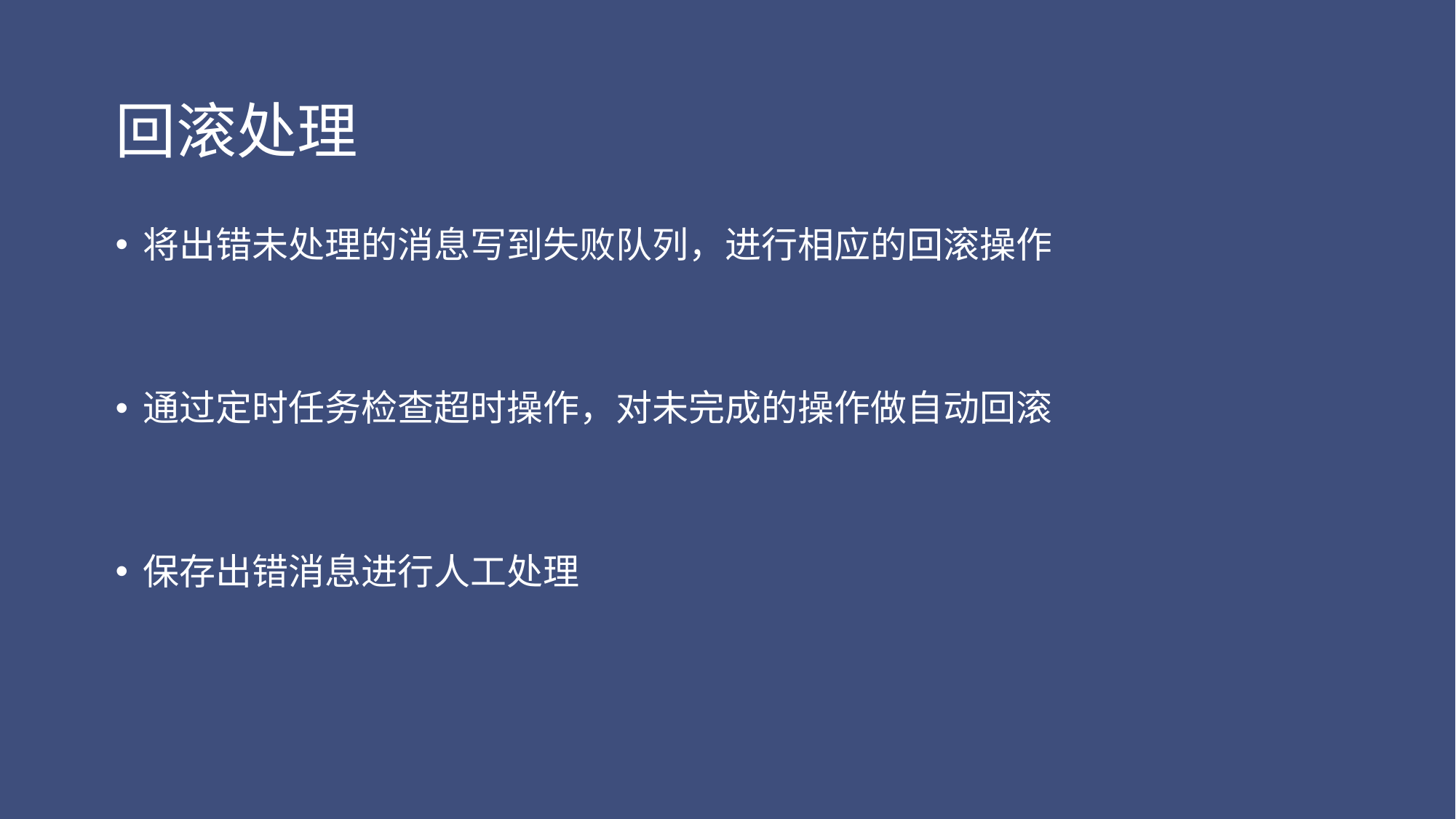

# 回滚处理
将出错未处理的消息写到失败队列，进行相应的回滚操作

通过定时任务检查超时操作，对未完成的操作做自动回滚

保存出错消息进行人工处理